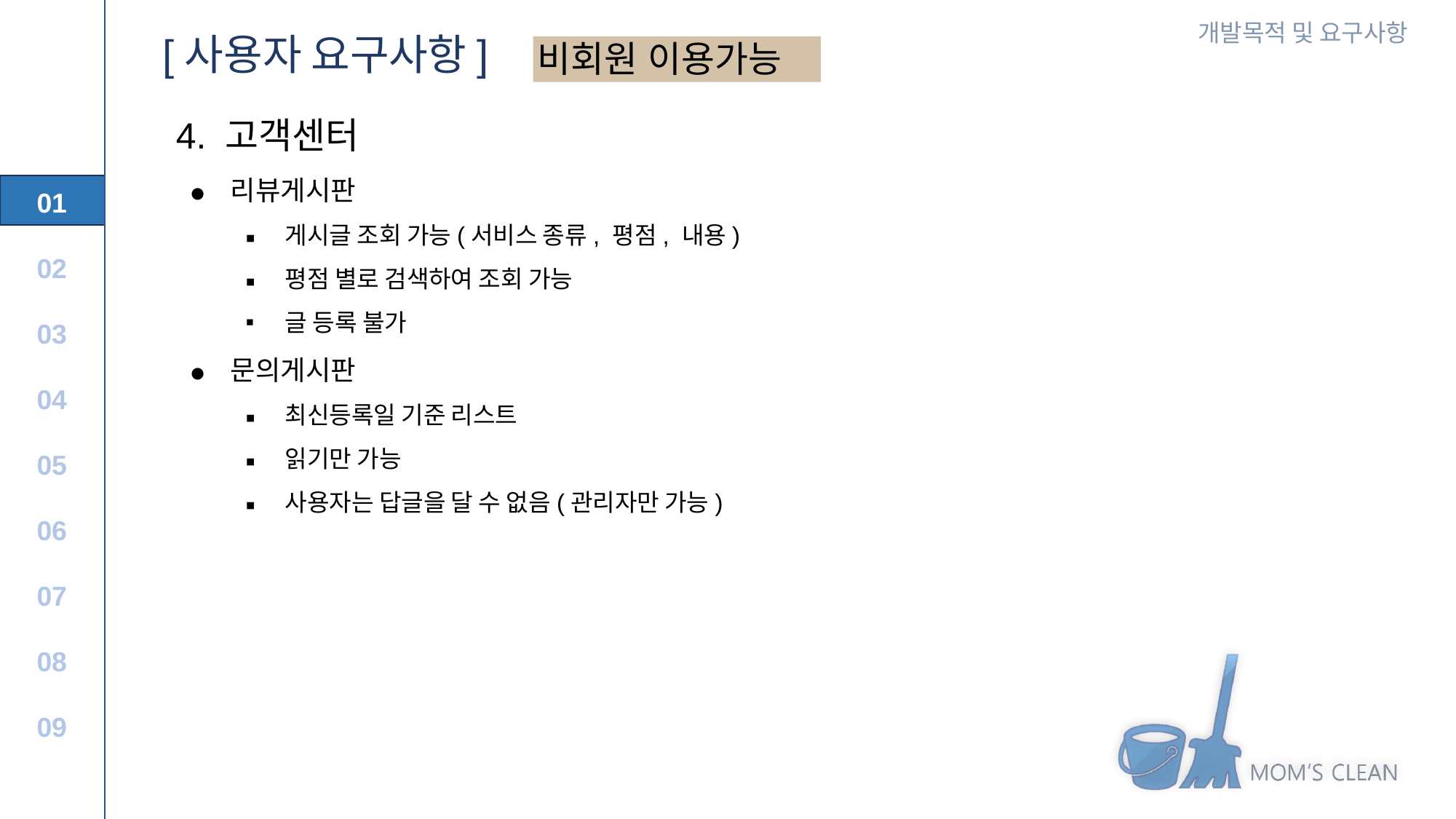

[사용자 요구사항]

비회원 이용가능

4. 고객센터
리뷰게시판
게시글 조회 가능(서비스 종류, 평점, 내용)
평점 별로 검색하여 조회 가능
글 등록 불가
문의게시판
최신등록일 기준 리스트
읽기만 가능
사용자는 답글을 달 수 없음(관리자만 가능)